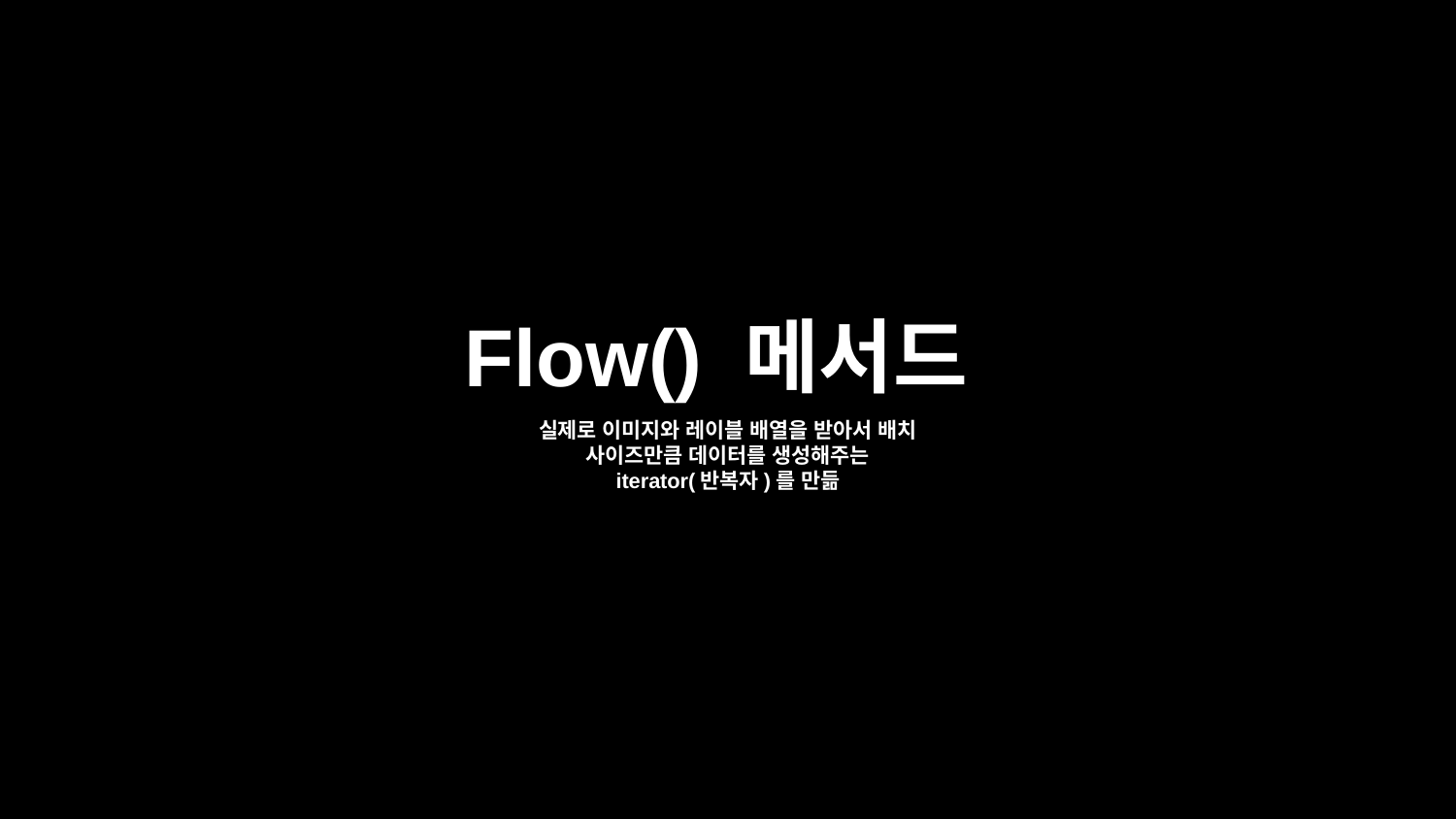

Flow() 메서드
실제로 이미지와 레이블 배열을 받아서 배치 사이즈만큼 데이터를 생성해주는 iterator(반복자)를 만듦